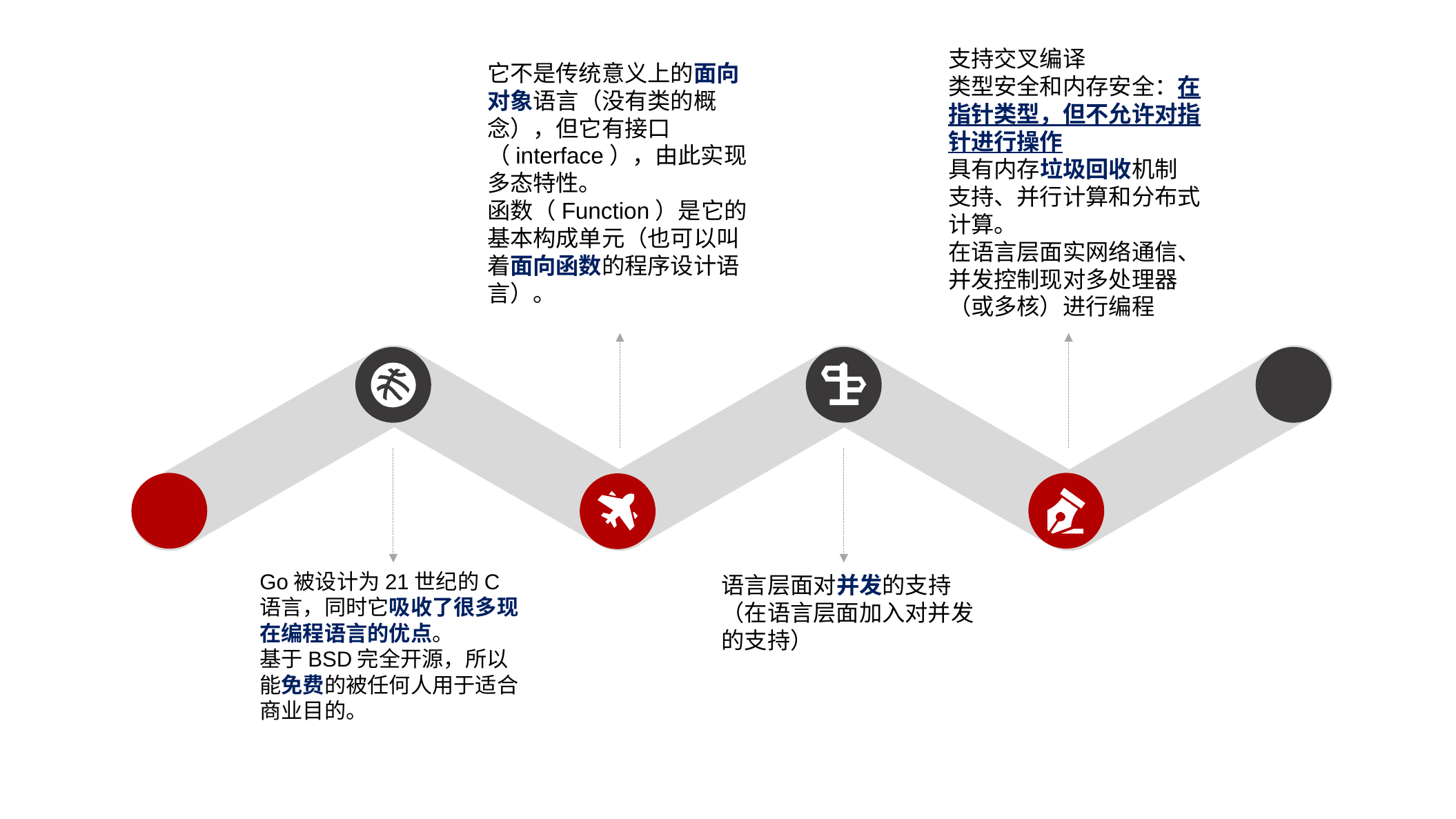

支持交叉编译
类型安全和内存安全：在指针类型，但不允许对指针进行操作
具有内存垃圾回收机制
支持、并行计算和分布式计算。
在语言层面实网络通信、并发控制现对多处理器（或多核）进行编程
它不是传统意义上的面向对象语言（没有类的概念），但它有接口（interface），由此实现多态特性。
函数（Function）是它的基本构成单元（也可以叫着面向函数的程序设计语言）。

Go被设计为21世纪的C语言，同时它吸收了很多现在编程语言的优点。
基于BSD完全开源，所以能免费的被任何人用于适合商业目的。
语言层面对并发的支持（在语言层面加入对并发的支持）